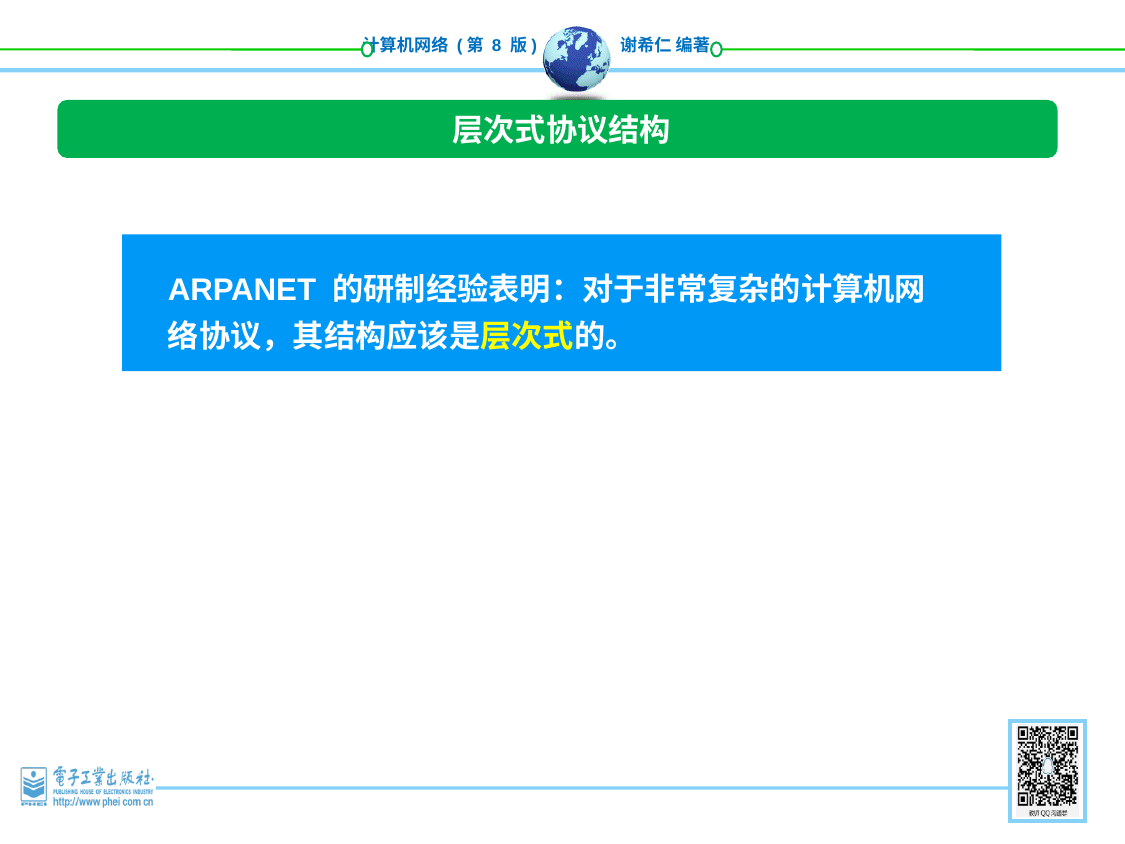

层次式协议结构

ARPANET 的研制经验表明：对于非常复杂的计算机网络协议，其结构应该是层次式的。